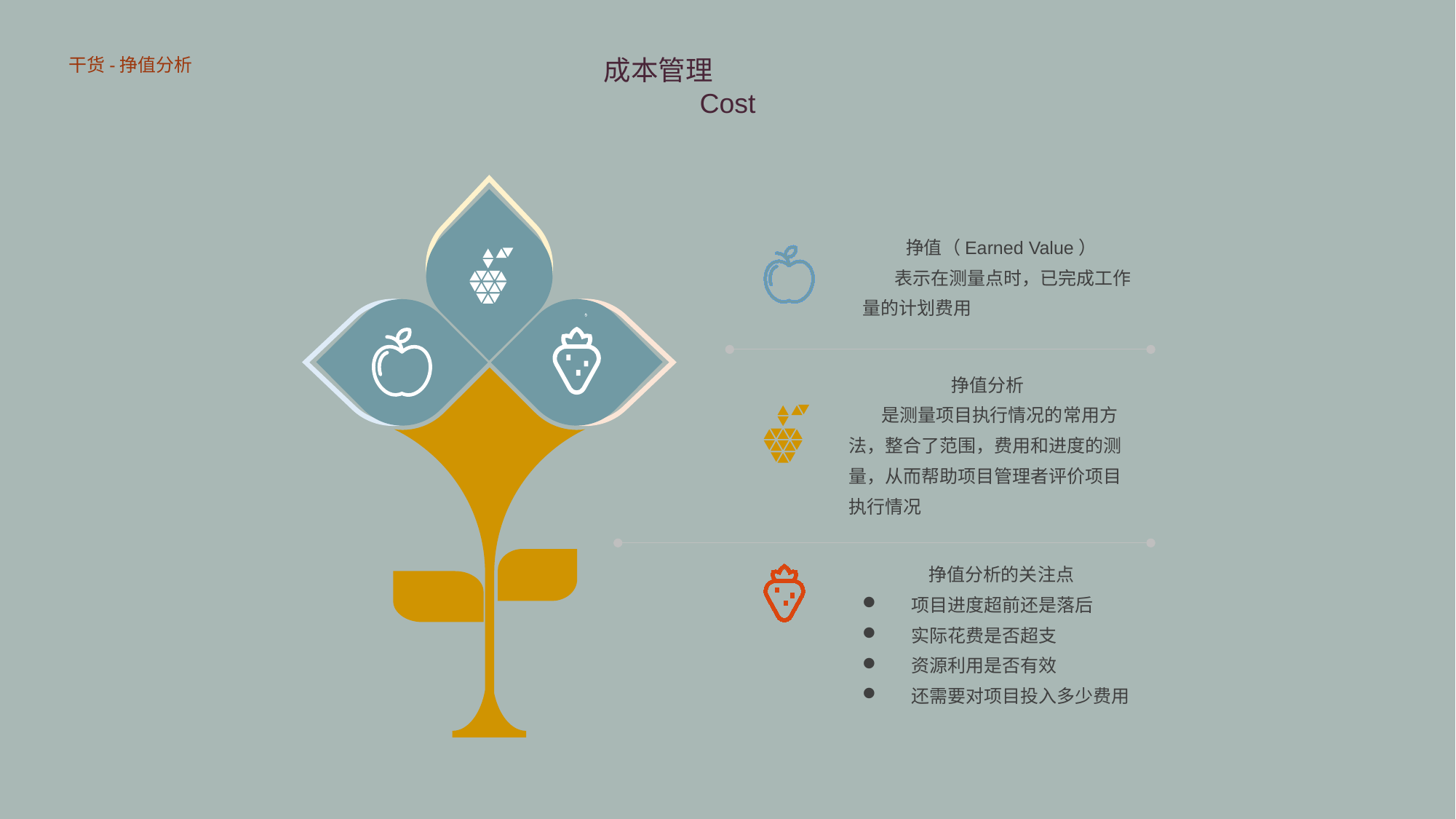

干货-挣值分析
成本管理
Cost

挣值（Earned Value）
       表示在测量点时，已完成工作量的计划费用

挣值分析
       是测量项目执行情况的常用方法，整合了范围，费用和进度的测量，从而帮助项目管理者评价项目执行情况

挣值分析的关注点
      项目进度超前还是落后
      实际花费是否超支
      资源利用是否有效
      还需要对项目投入多少费用